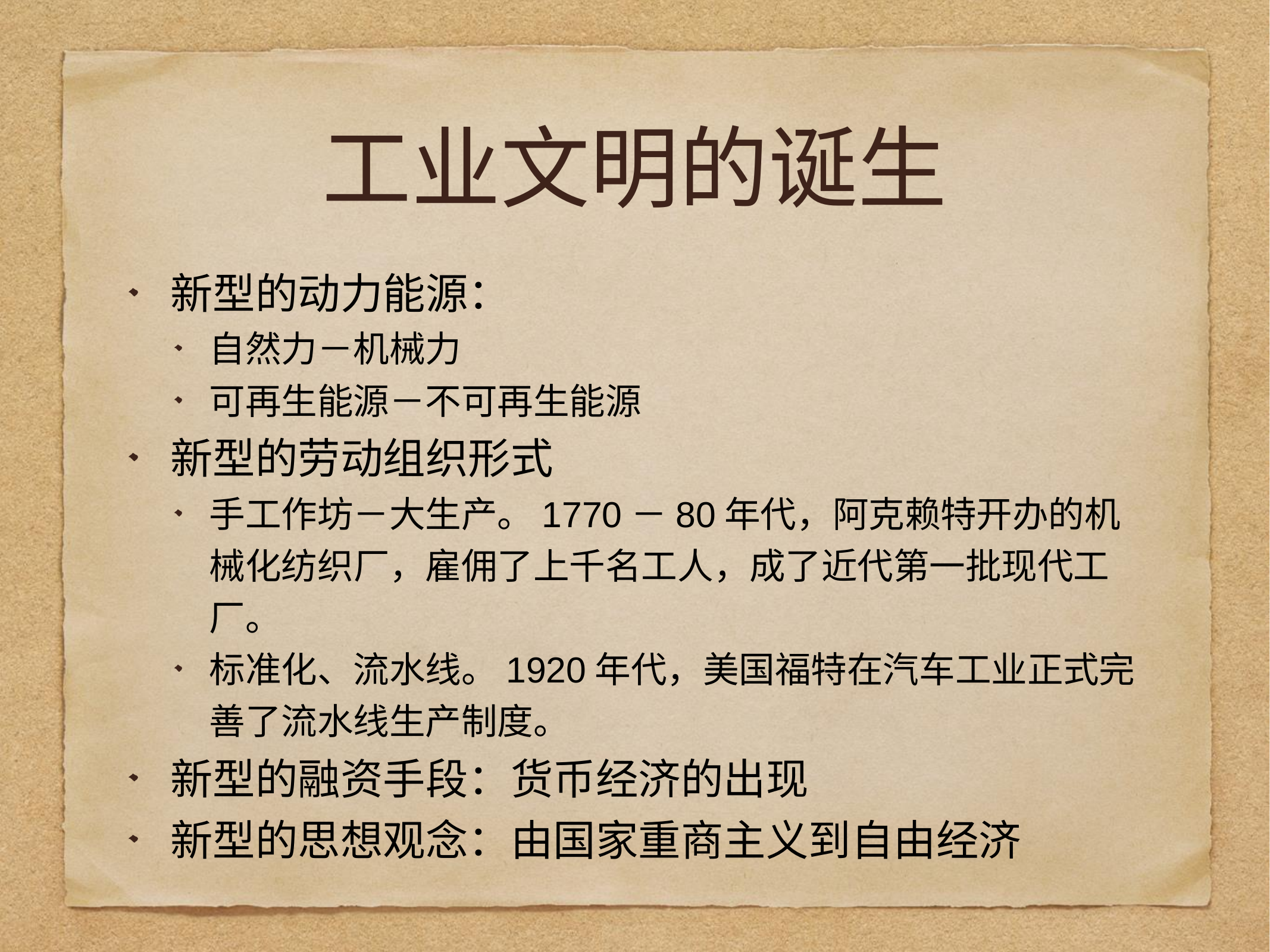

# 工业文明的诞生
新型的动力能源：
自然力－机械力
可再生能源－不可再生能源
新型的劳动组织形式
手工作坊－大生产。1770－80年代，阿克赖特开办的机械化纺织厂，雇佣了上千名工人，成了近代第一批现代工厂。
标准化、流水线。1920年代，美国福特在汽车工业正式完善了流水线生产制度。
新型的融资手段：货币经济的出现
新型的思想观念：由国家重商主义到自由经济